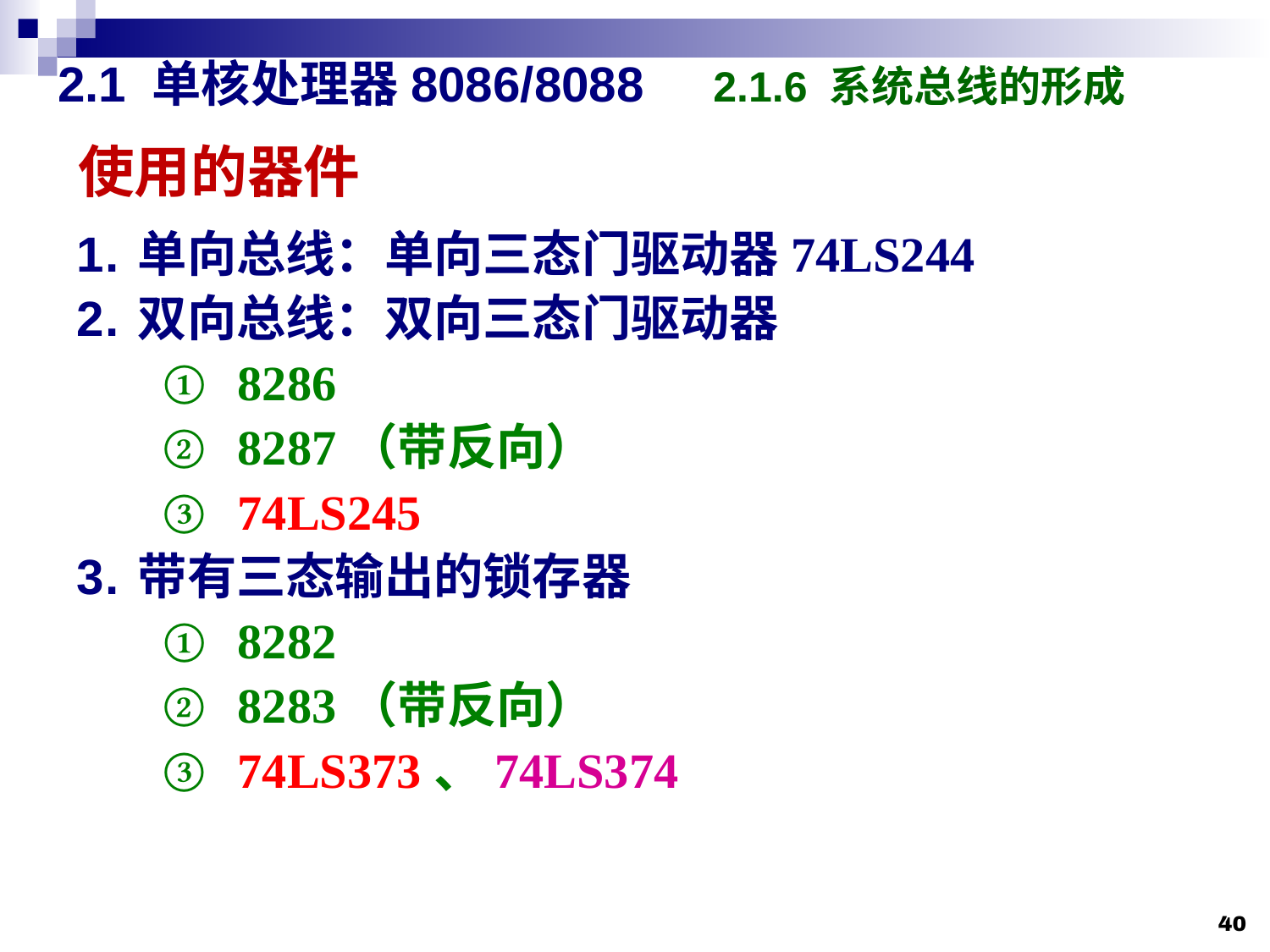

# 2.1 单核处理器8086/8088     2.1.6 系统总线的形成
使用的器件
单向总线：单向三态门驱动器74LS244
双向总线：双向三态门驱动器
8286
8287（带反向）
74LS245
带有三态输出的锁存器
8282
8283（带反向）
74LS373、74LS374
40